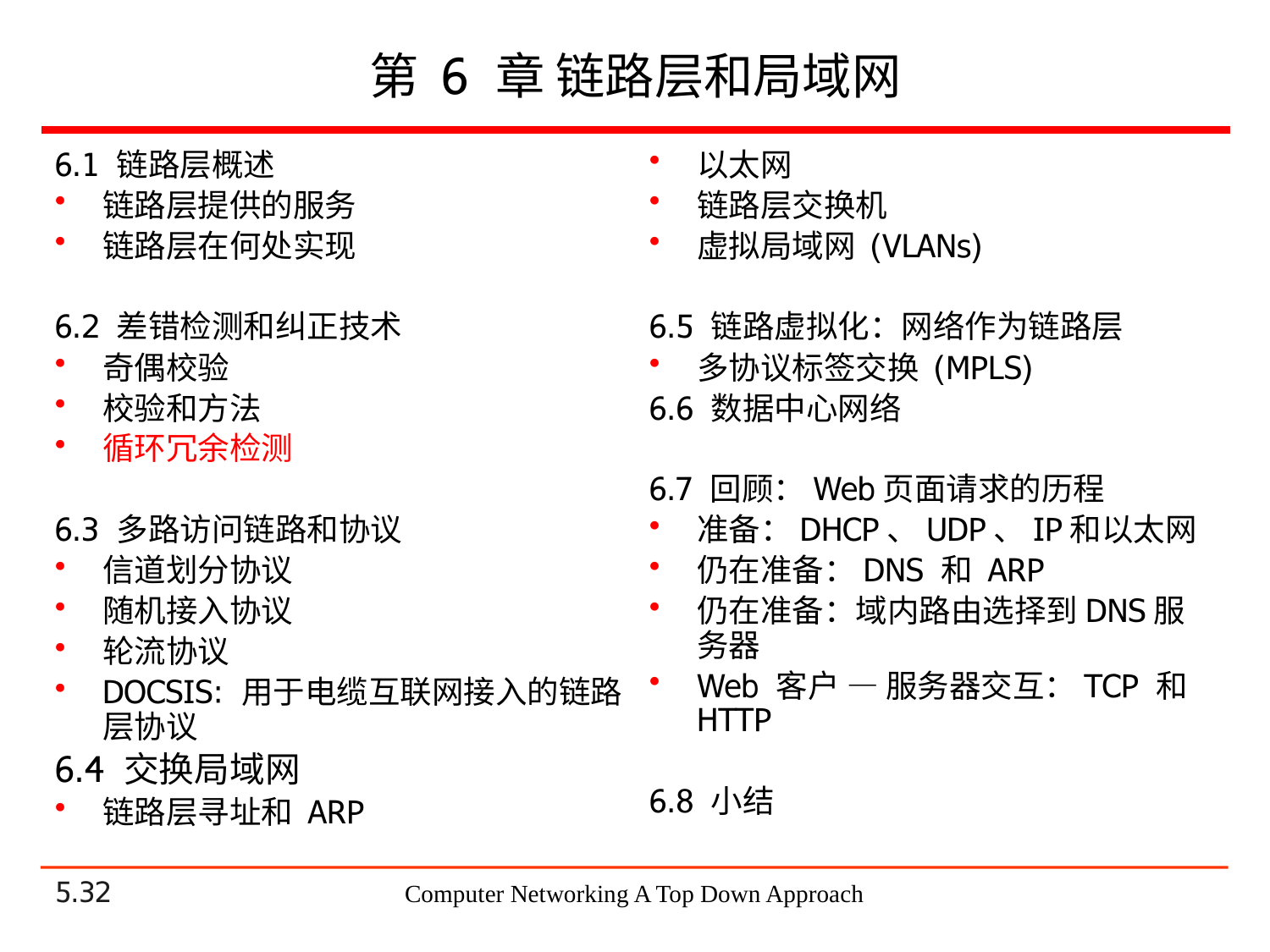

# 第 6 章 链路层和局域网
6.1 链路层概述
链路层提供的服务
链路层在何处实现

6.2 差错检测和纠正技术
奇偶校验
校验和方法
循环冗余检测

6.3 多路访问链路和协议
信道划分协议
随机接入协议
轮流协议
DOCSIS: 用于电缆互联网接入的链路层协议
6.4 交换局域网
链路层寻址和 ARP

以太网
链路层交换机
虚拟局域网 (VLANs)

6.5 链路虚拟化：网络作为链路层
多协议标签交换 (MPLS)
6.6 数据中心网络

6.7 回顾：Web页面请求的历程
准备：DHCP、UDP、IP和以太网
仍在准备：DNS 和 ARP
仍在准备：域内路由选择到DNS服务器
Web 客户 — 服务器交互：TCP 和 HTTP

6.8 小结